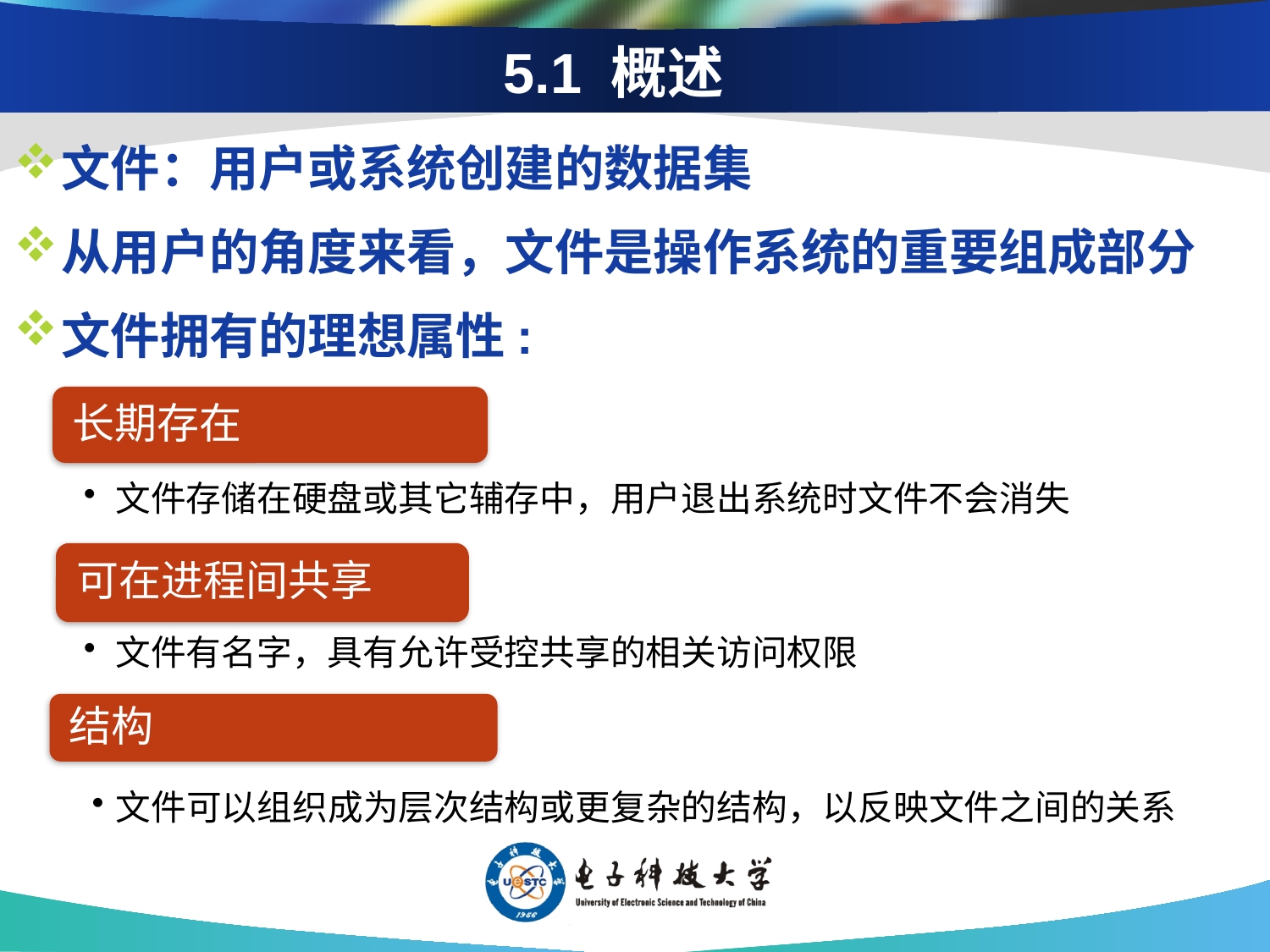

# 5.1 概述
文件：用户或系统创建的数据集
从用户的角度来看，文件是操作系统的重要组成部分
文件拥有的理想属性:

长期存在
文件存储在硬盘或其它辅存中，用户退出系统时文件不会消失
可在进程间共享
文件有名字，具有允许受控共享的相关访问权限
结构

文件可以组织成为层次结构或更复杂的结构，以反映文件之间的关系